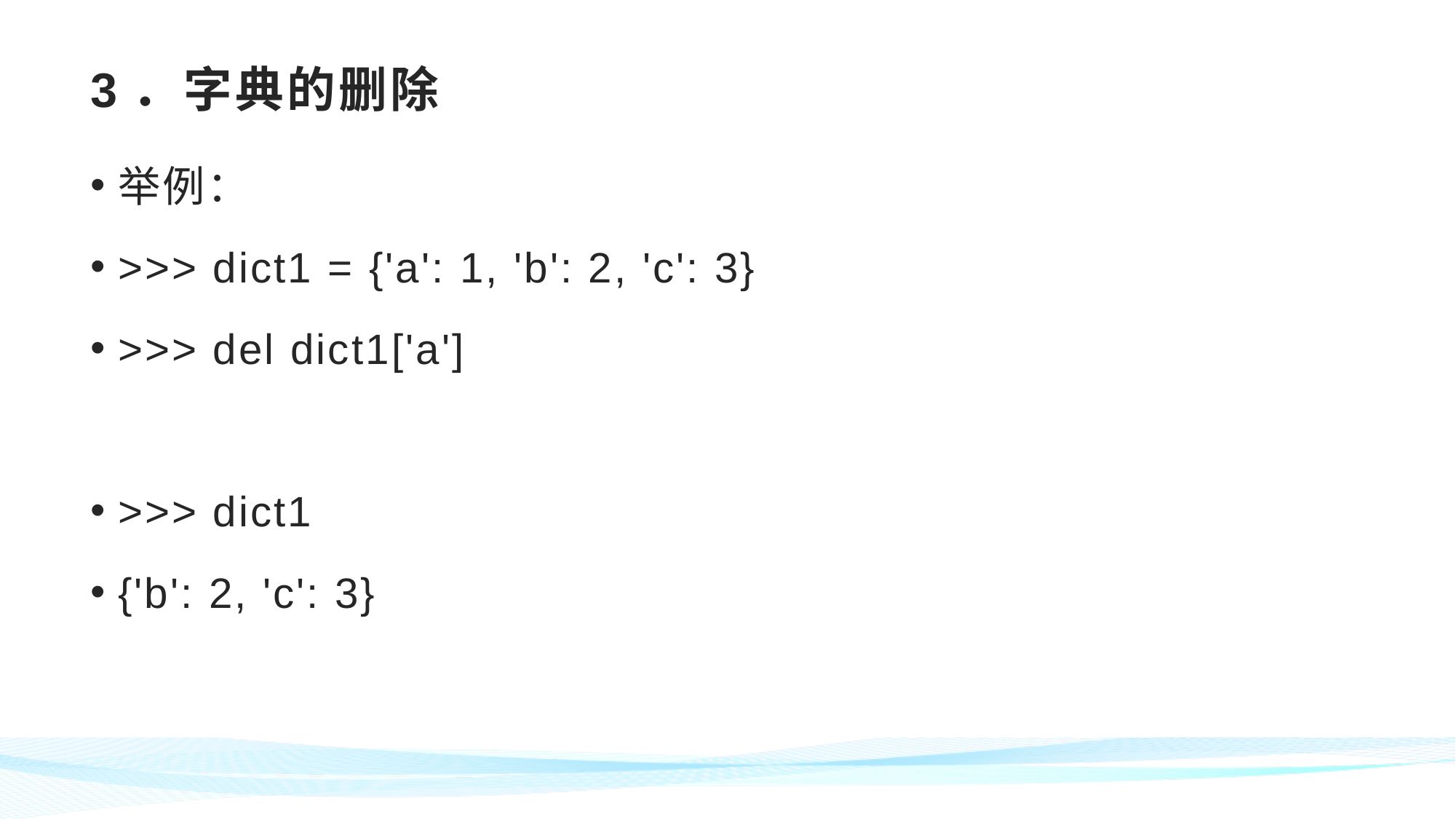

# 3．字典的删除
举例：
>>> dict1 = {'a': 1, 'b': 2, 'c': 3}
>>> del dict1['a']

>>> dict1
{'b': 2, 'c': 3}
14